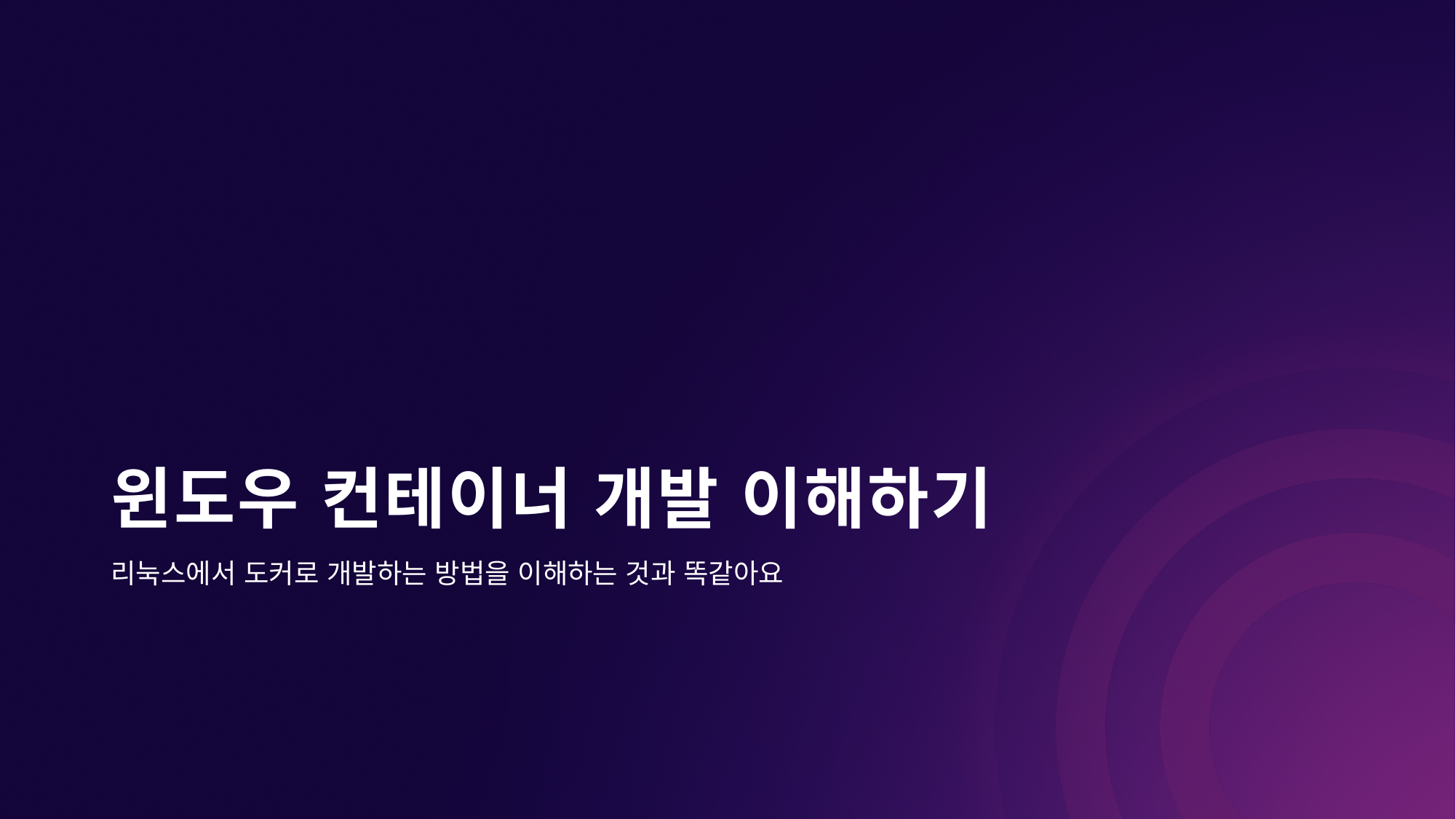

# 윈도우 컨테이너 개발 이해하기
리눅스에서 도커로 개발하는 방법을 이해하는 것과 똑같아요